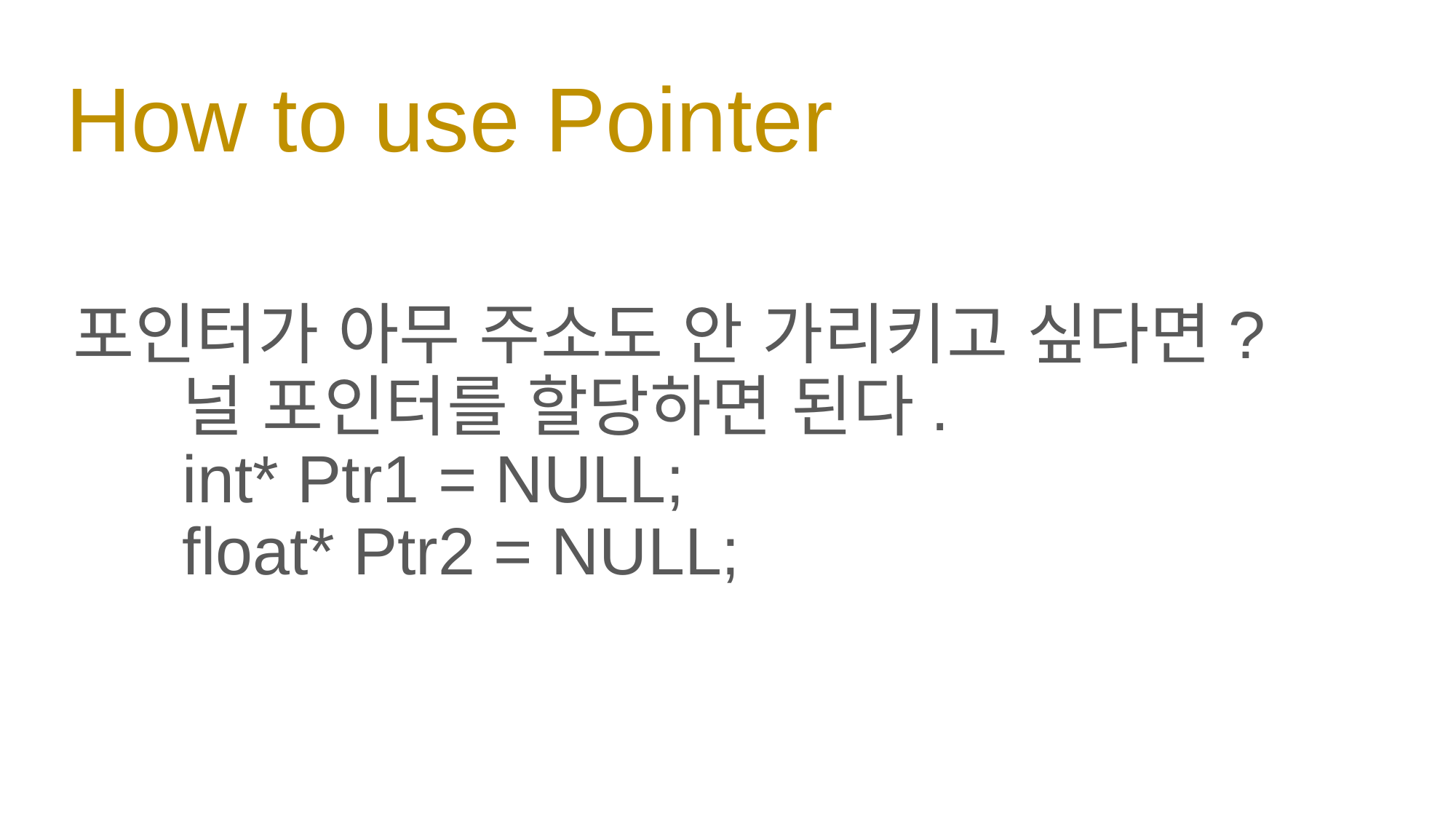

# How to use Pointer
포인터가 아무 주소도 안 가리키고 싶다면?
    	널 포인터를 할당하면 된다.
	int* Ptr1 = NULL;
	float* Ptr2 = NULL;